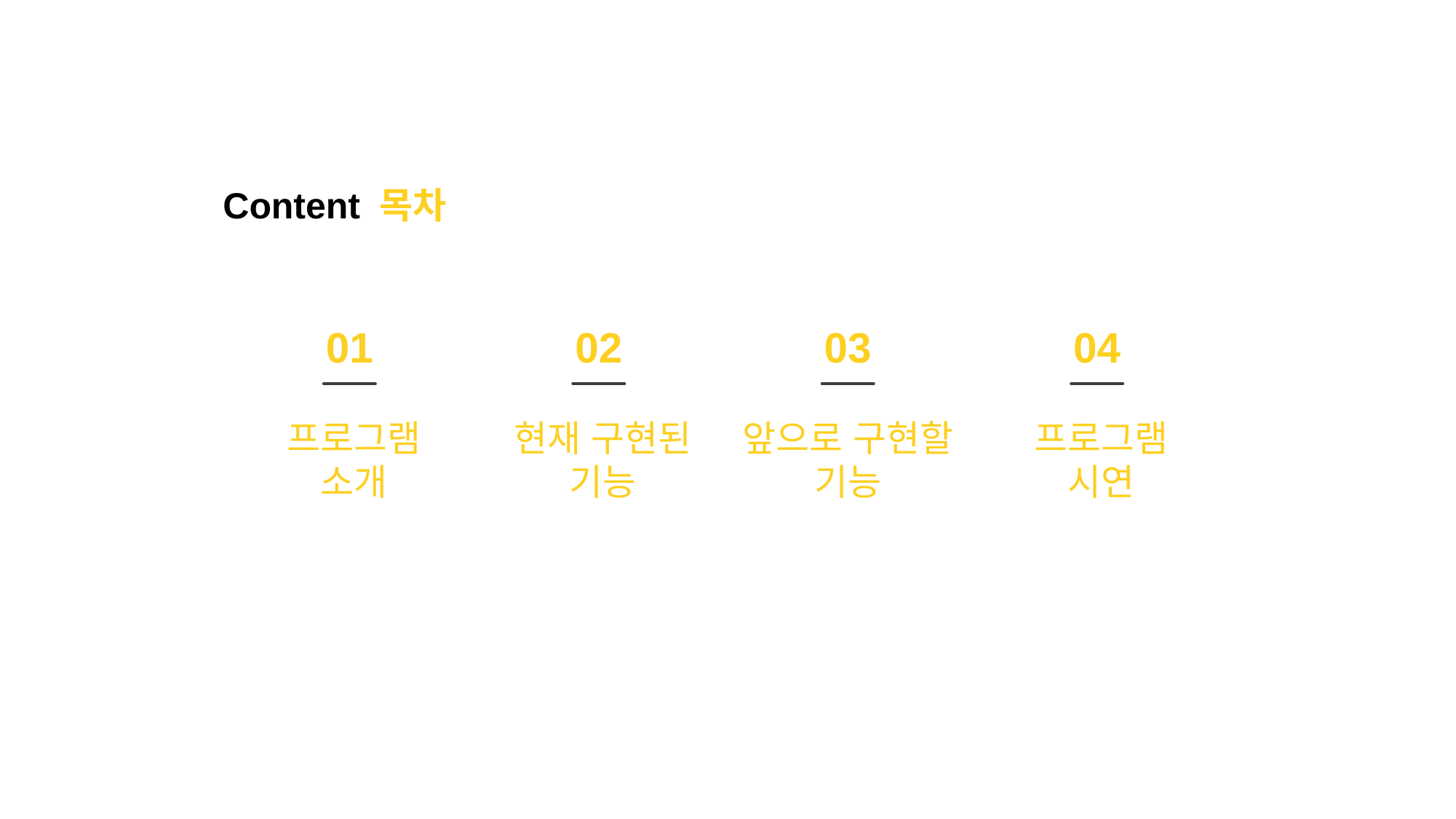

Content 목차
01
02
03
04
프로그램 소개
현재 구현된 기능
앞으로 구현할 기능
프로그램 시연